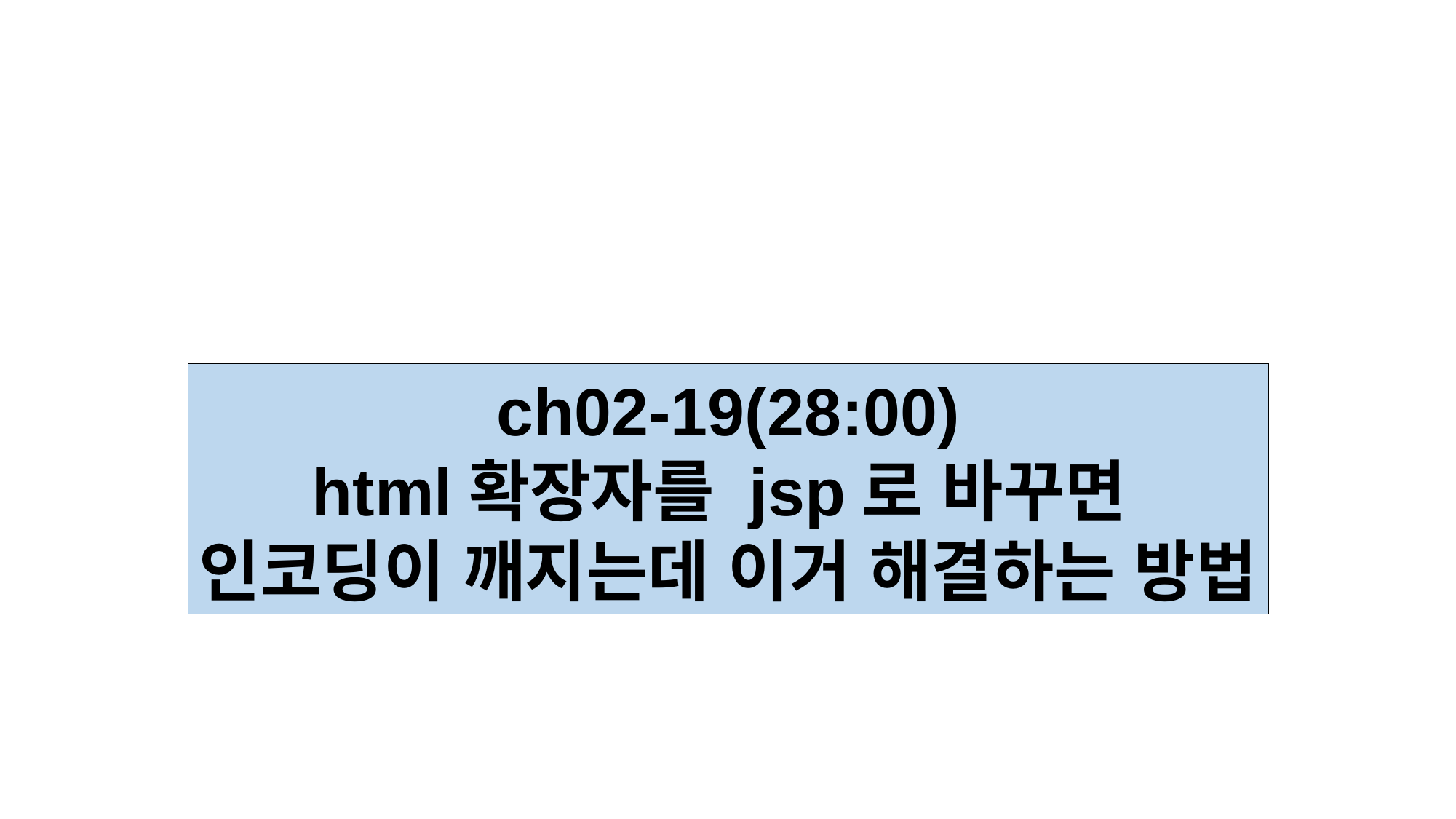

ch02-19(28:00)
html확장자를 jsp로 바꾸면
인코딩이 깨지는데 이거 해결하는 방법